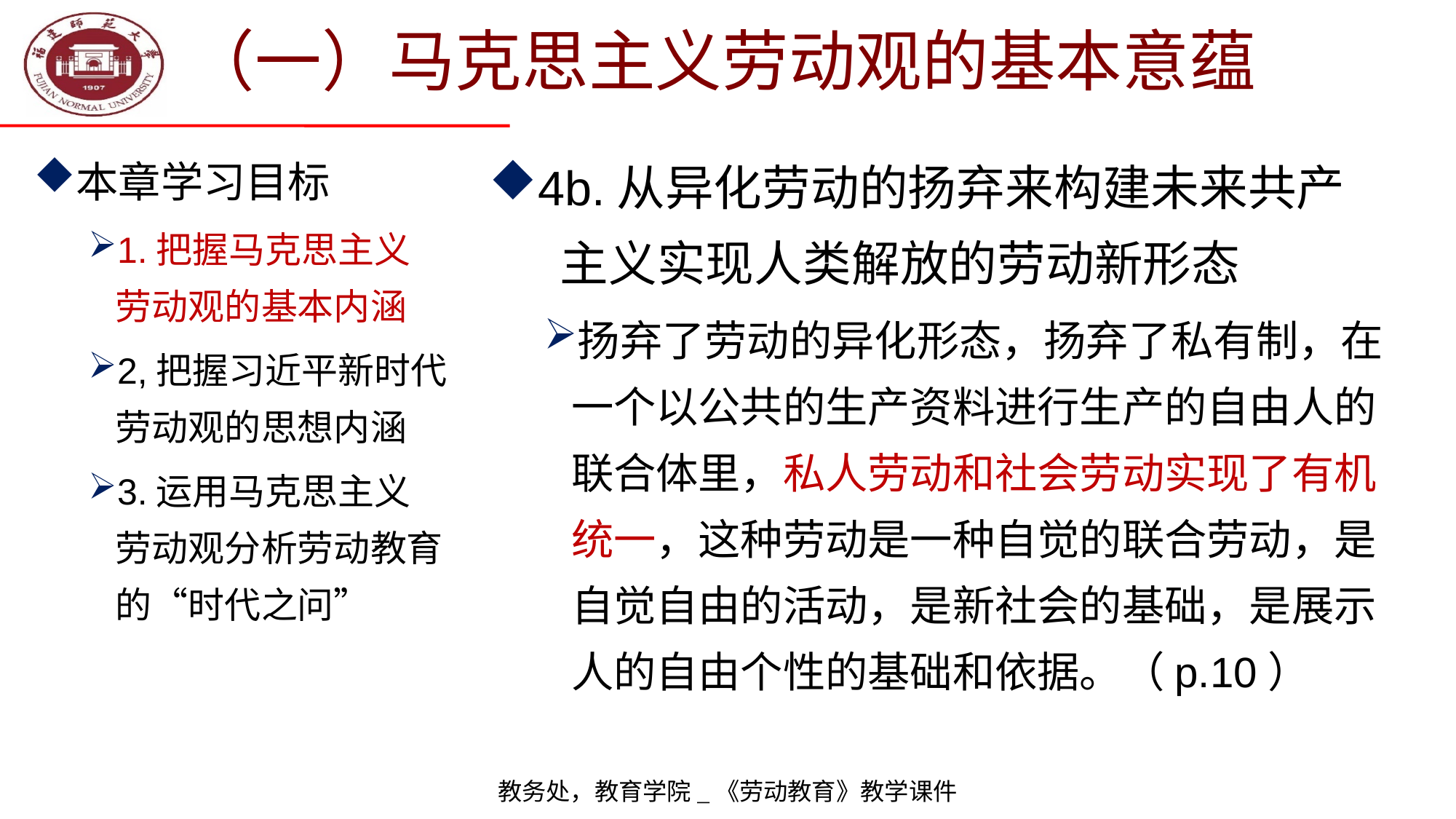

# （一）马克思主义劳动观的基本意蕴
本章学习目标
1.把握马克思主义
劳动观的基本内涵
2,把握习近平新时代劳动观的思想内涵
3.运用马克思主义
劳动观分析劳动教育的“时代之问”
4b.从异化劳动的扬弃来构建未来共产
    主义实现人类解放的劳动新形态
扬弃了劳动的异化形态，扬弃了私有制，在一个以公共的生产资料进行生产的自由人的联合体里，私人劳动和社会劳动实现了有机统一，这种劳动是一种自觉的联合劳动，是自觉自由的活动，是新社会的基础，是展示人的自由个性的基础和依据。（p.10）